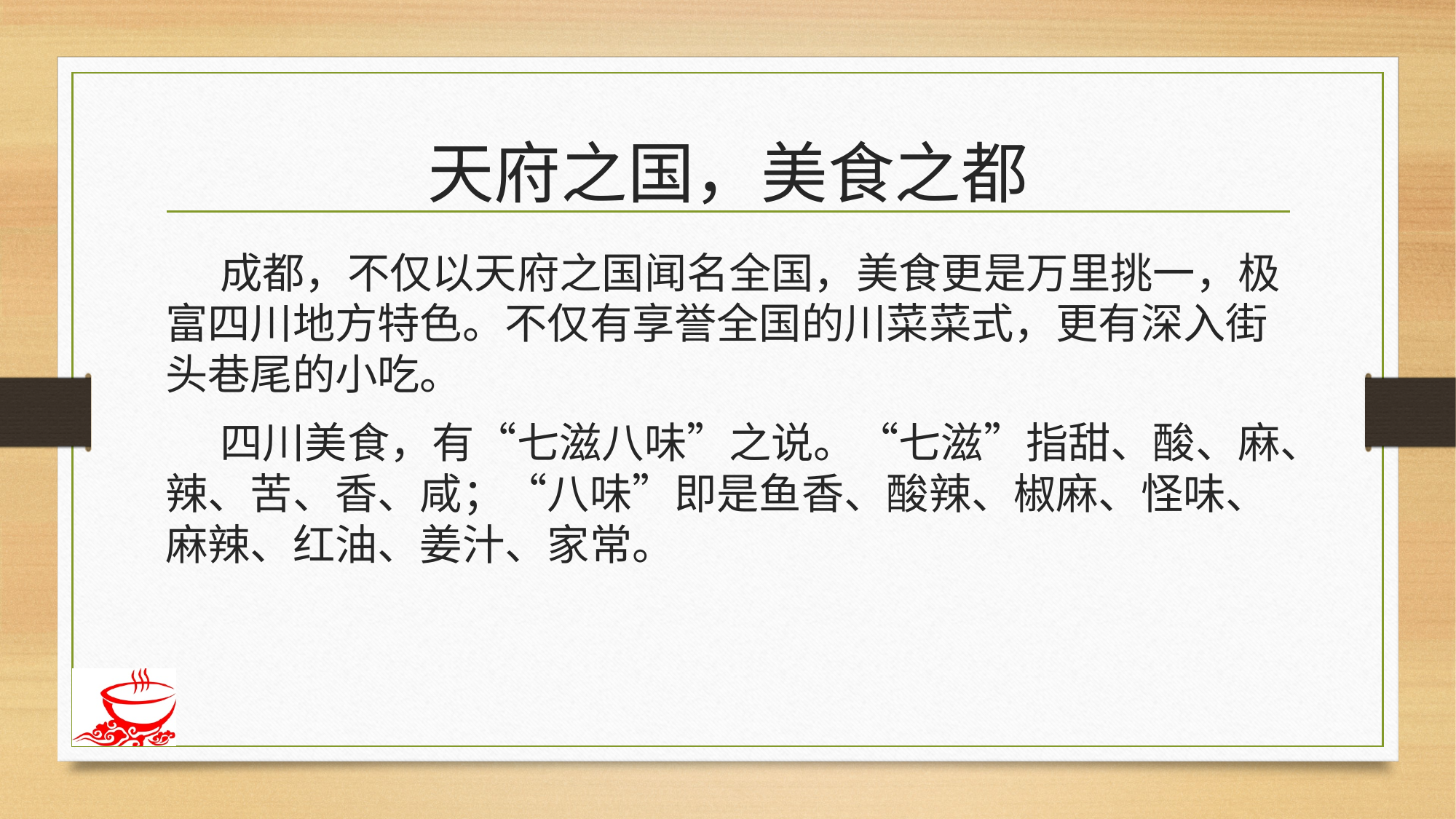

# 天府之国，美食之都
成都，不仅以天府之国闻名全国，美食更是万里挑一，极富四川地方特色。不仅有享誉全国的川菜菜式，更有深入街头巷尾的小吃。
四川美食，有“七滋八味”之说。“七滋”指甜、酸、麻、辣、苦、香、咸；“八味”即是鱼香、酸辣、椒麻、怪味、麻辣、红油、姜汁、家常。